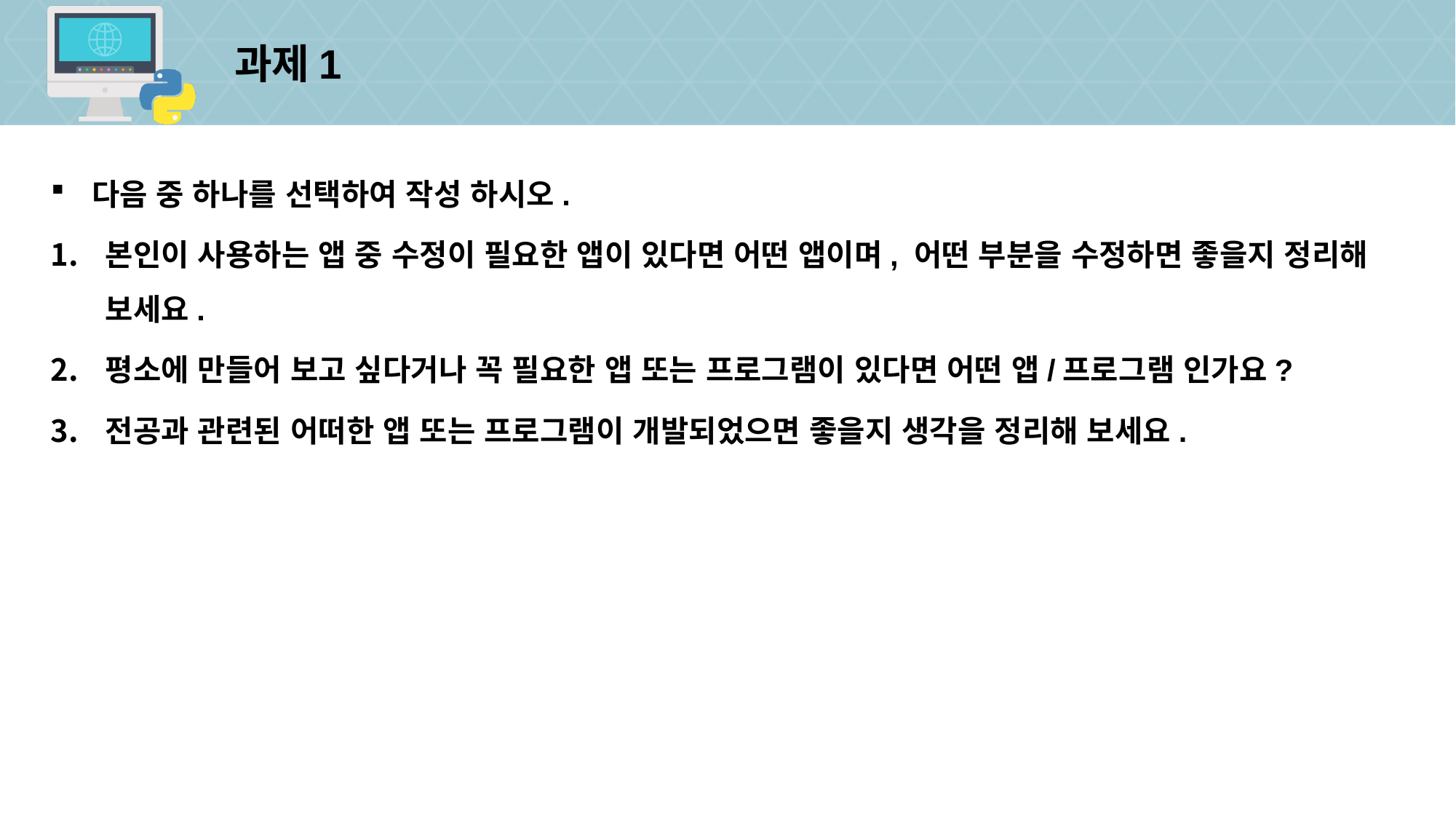

# 과제1
다음 중 하나를 선택하여 작성 하시오.
본인이 사용하는 앱 중 수정이 필요한 앱이 있다면 어떤 앱이며, 어떤 부분을 수정하면 좋을지 정리해 보세요.
평소에 만들어 보고 싶다거나 꼭 필요한 앱 또는 프로그램이 있다면 어떤 앱/프로그램 인가요?
전공과 관련된 어떠한 앱 또는 프로그램이 개발되었으면 좋을지 생각을 정리해 보세요.